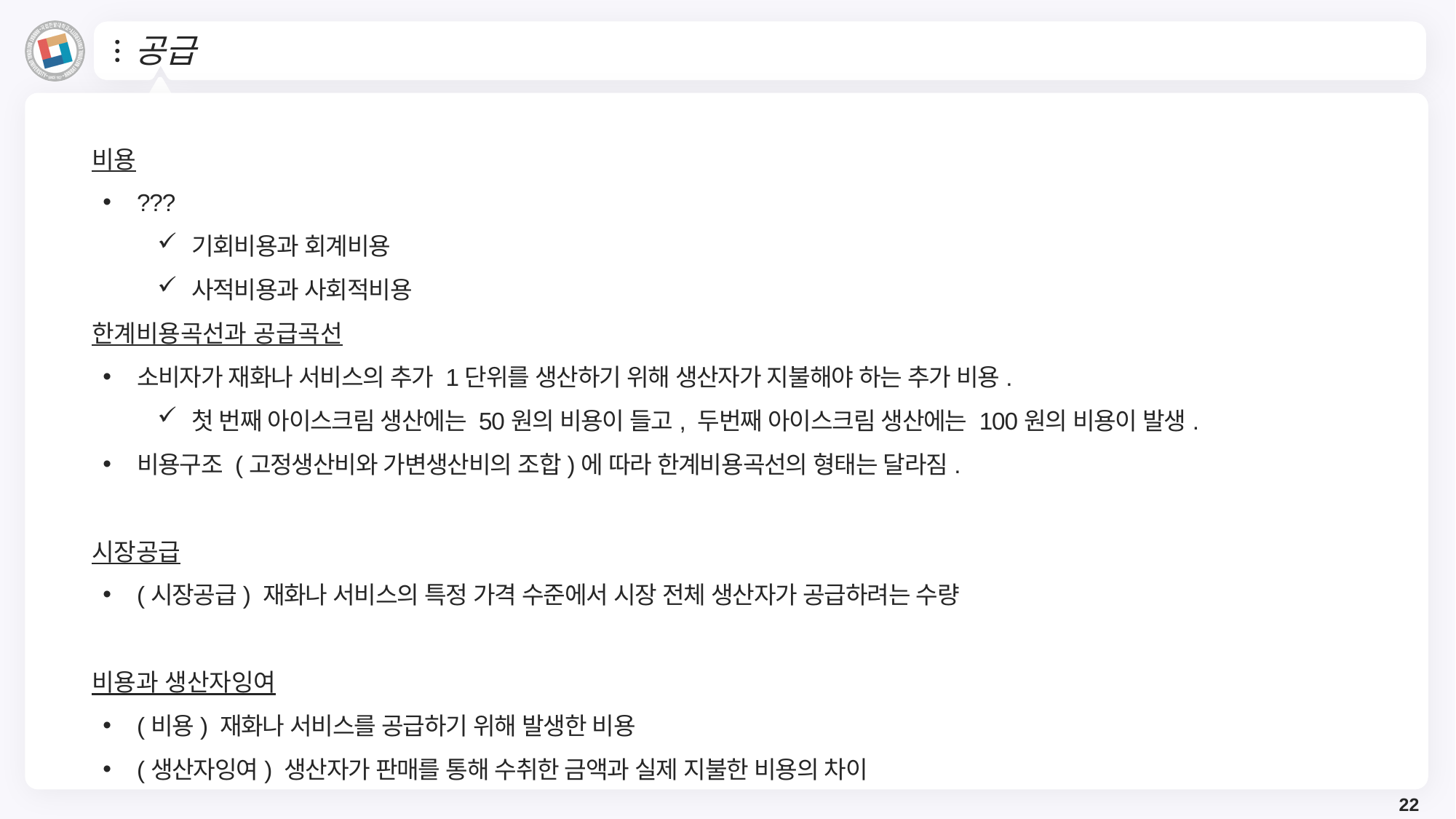

# 공급
비용
???
기회비용과 회계비용
사적비용과 사회적비용
한계비용곡선과 공급곡선
소비자가 재화나 서비스의 추가 1단위를 생산하기 위해 생산자가 지불해야 하는 추가 비용.
첫 번째 아이스크림 생산에는 50원의 비용이 들고, 두번째 아이스크림 생산에는 100원의 비용이 발생.
비용구조 (고정생산비와 가변생산비의 조합)에 따라 한계비용곡선의 형태는 달라짐.

시장공급
(시장공급) 재화나 서비스의 특정 가격 수준에서 시장 전체 생산자가 공급하려는 수량

비용과 생산자잉여
(비용) 재화나 서비스를 공급하기 위해 발생한 비용
(생산자잉여) 생산자가 판매를 통해 수취한 금액과 실제 지불한 비용의 차이
22